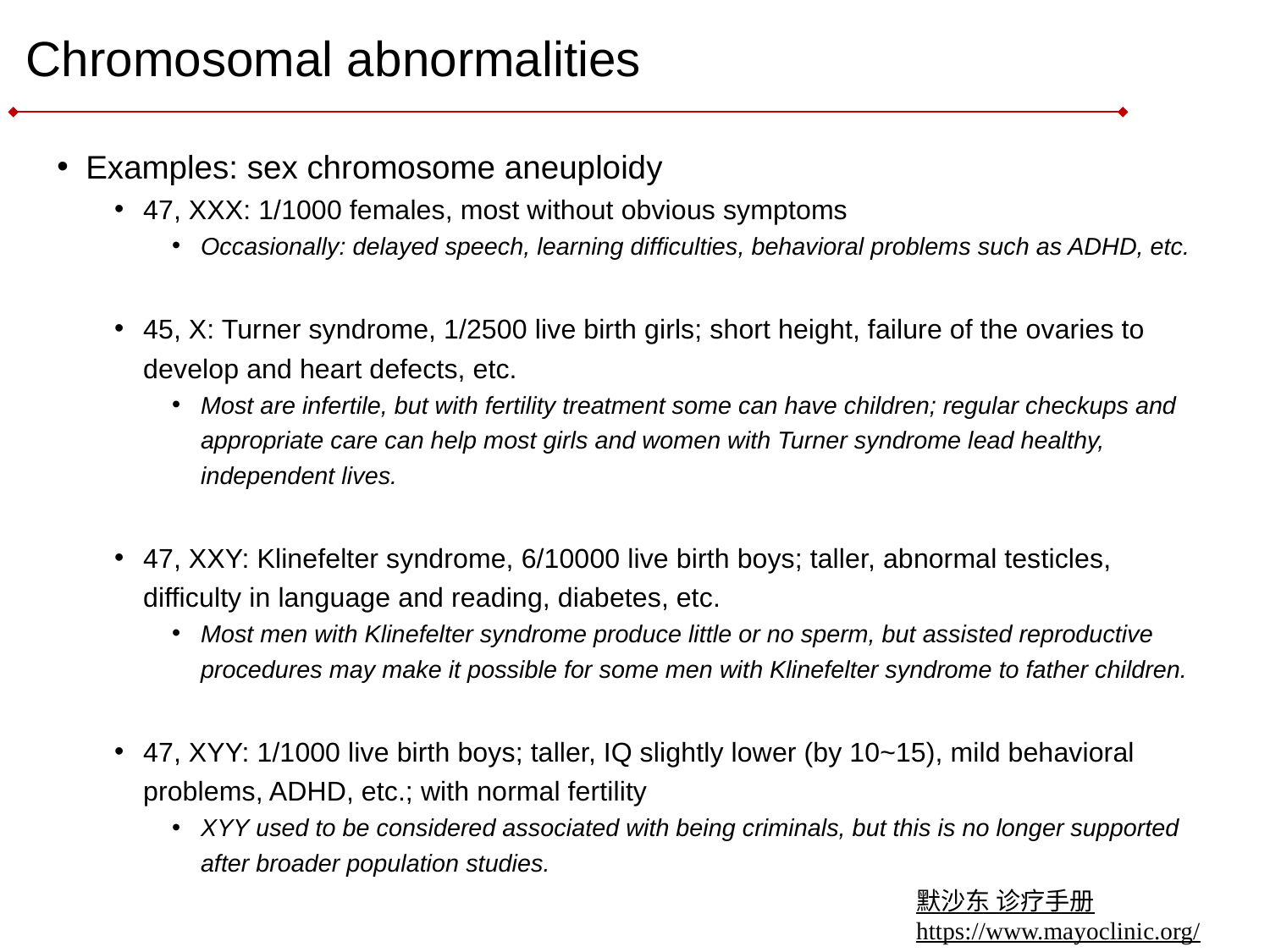

# Chromosomal abnormalities
Examples: sex chromosome aneuploidy
47, XXX: 1/1000 females, most without obvious symptoms
Occasionally: delayed speech, learning difficulties, behavioral problems such as ADHD, etc.

45, X: Turner syndrome, 1/2500 live birth girls; short height, failure of the ovaries to develop and heart defects, etc.
Most are infertile, but with fertility treatment some can have children; regular checkups and appropriate care can help most girls and women with Turner syndrome lead healthy, independent lives.

47, XXY: Klinefelter syndrome, 6/10000 live birth boys; taller, abnormal testicles, difficulty in language and reading, diabetes, etc.
Most men with Klinefelter syndrome produce little or no sperm, but assisted reproductive procedures may make it possible for some men with Klinefelter syndrome to father children.

47, XYY: 1/1000 live birth boys; taller, IQ slightly lower (by 10~15), mild behavioral problems, ADHD, etc.; with normal fertility
XYY used to be considered associated with being criminals, but this is no longer supported after broader population studies.

默沙东 诊疗手册
https://www.mayoclinic.org/